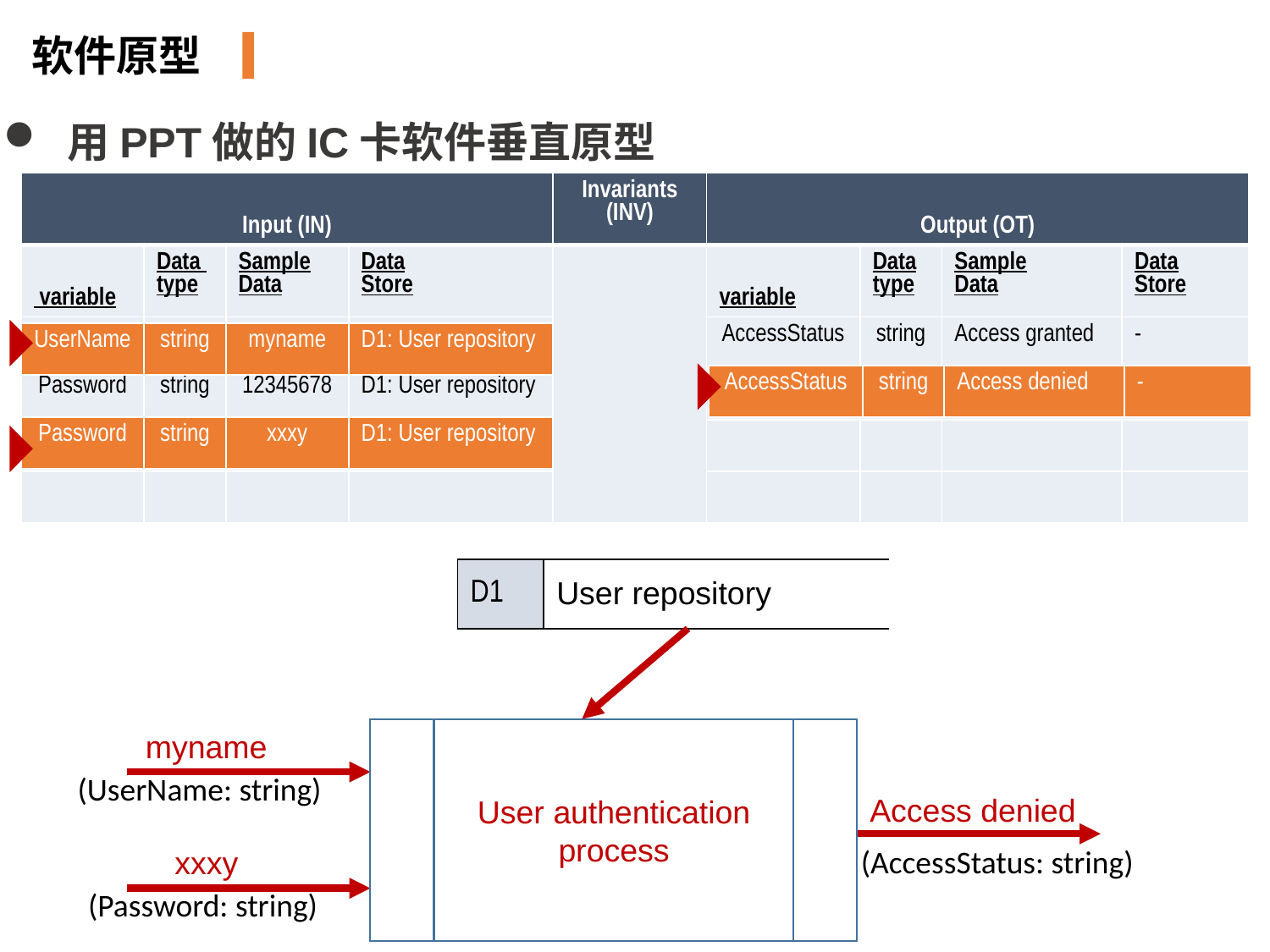

软件原型

用PPT做的IC卡软件垂直原型
| Input (IN) |  |  |  | Invariants (INV) | Output (OT) |  |  |  |
| --- | --- | --- | --- | --- | --- | --- | --- | --- |
| variable | Data type | Sample Data | Data Store |  | variable | Data type | Sample Data | Data Store |
| UserName | string | myname | D1: User repository |  | AccessStatus | string | Access granted | - |
| Password | string | 12345678 | D1: User repository |  | AccessStatus | string | Access denied | - |
| Password | string | xxxy | D1: User repository |  |  |  |  |  |
|  |  |  |  |  |  |  |  |  |
| UserName | string | myname | D1: User repository |
| --- | --- | --- | --- |

| AccessStatus | string | Access denied | - |
| --- | --- | --- | --- |

| Password | string | xxxy | D1: User repository |
| --- | --- | --- | --- |

| D1 | User repository |
| --- | --- |
myname

User authentication process

Access denied
(UserName: string)

xxxy
(AccessStatus: string)
(Password: string)